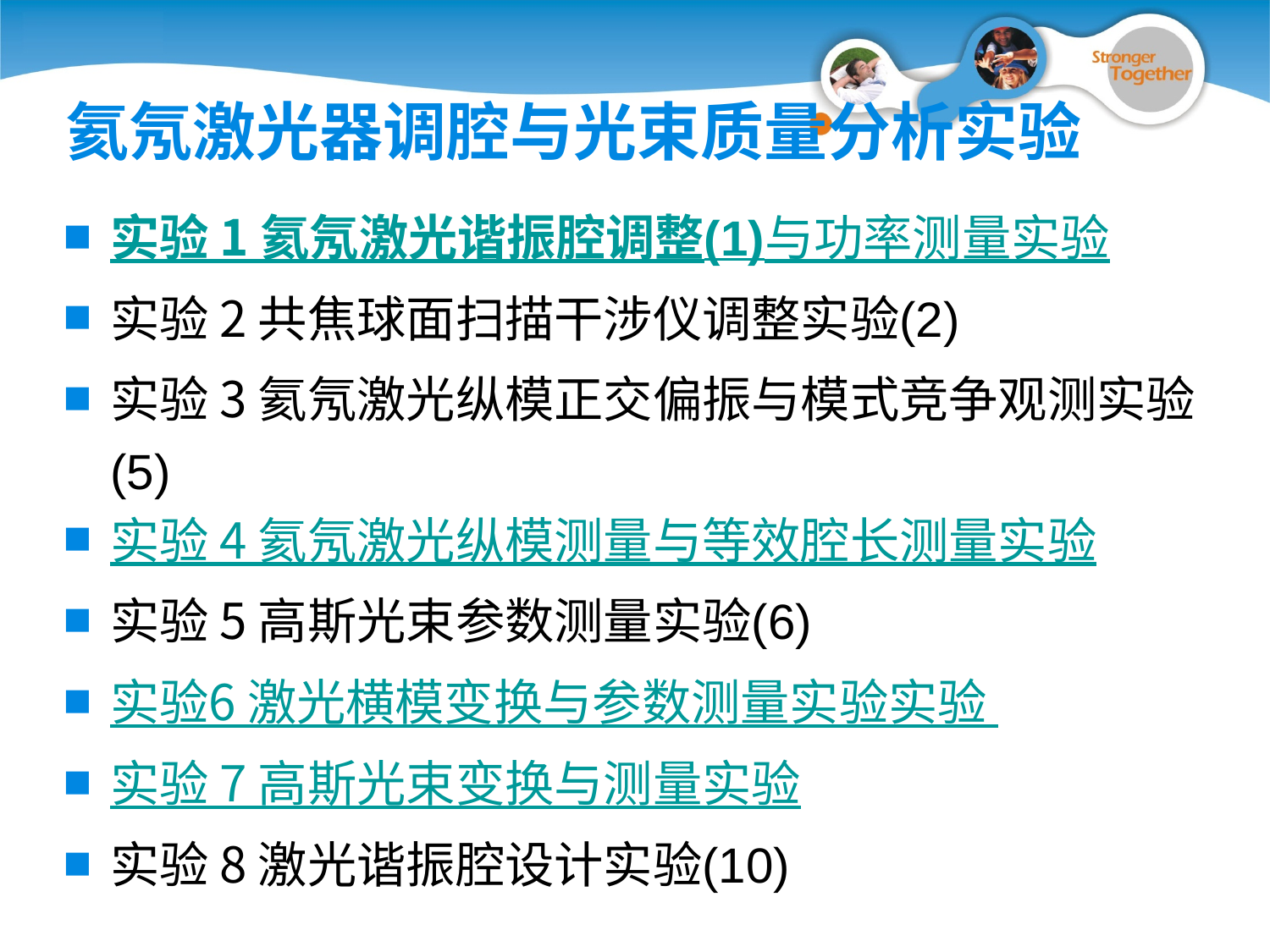

# 氦氖激光器调腔与光束质量分析实验
实验 1 氦氖激光谐振腔调整(1)与功率测量实验
实验 2 共焦球面扫描干涉仪调整实验(2)
实验 3 氦氖激光纵模正交偏振与模式竞争观测实验(5)
实验 4 氦氖激光纵模测量与等效腔长测量实验
实验 5 高斯光束参数测量实验(6)
实验6 激光横模变换与参数测量实验实验
实验 7 高斯光束变换与测量实验
实验 8 激光谐振腔设计实验(10)